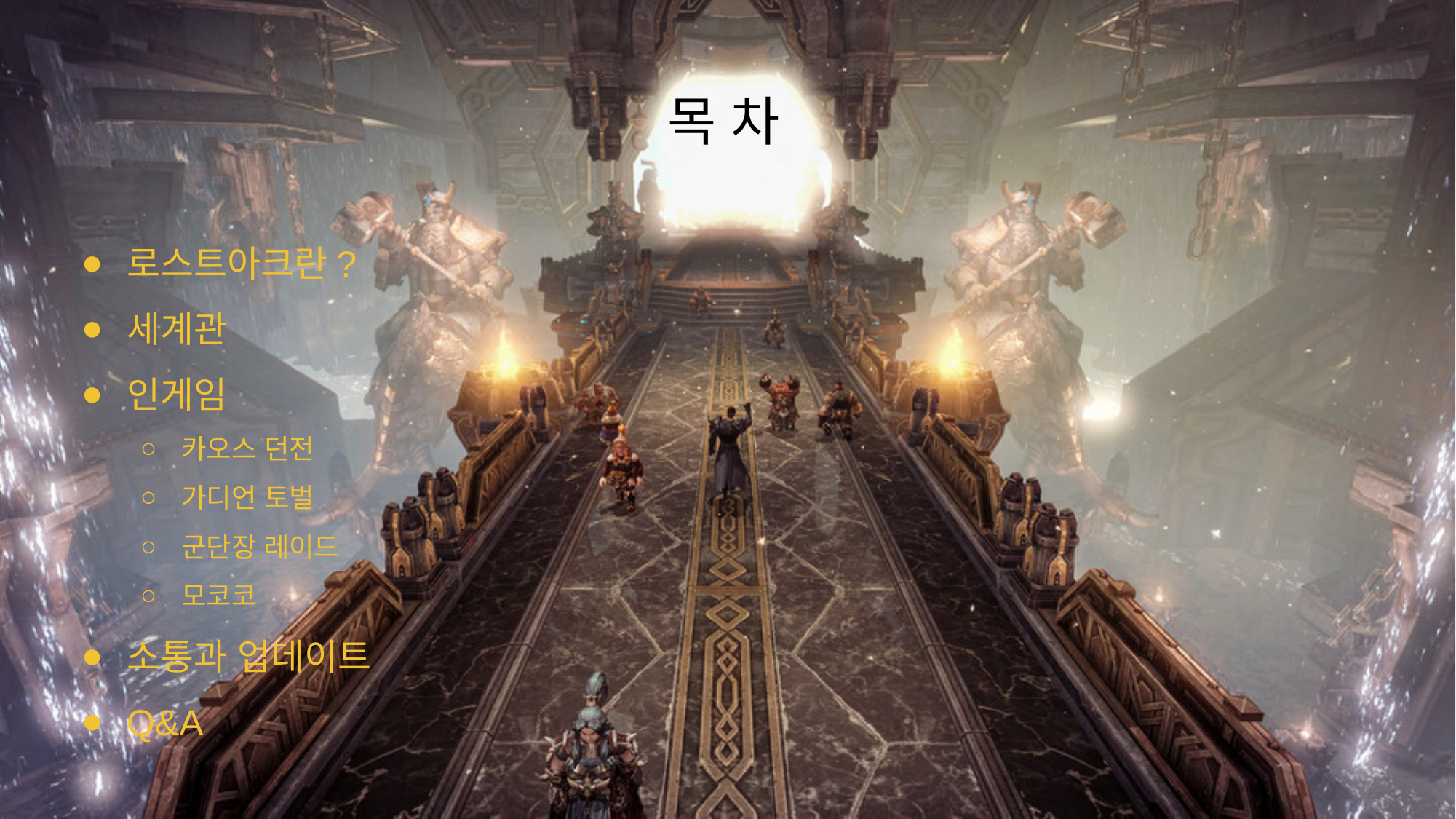

목 차
로스트아크란?
세계관
인게임
카오스 던전
가디언 토벌
군단장 레이드
모코코
소통과 업데이트
Q&A